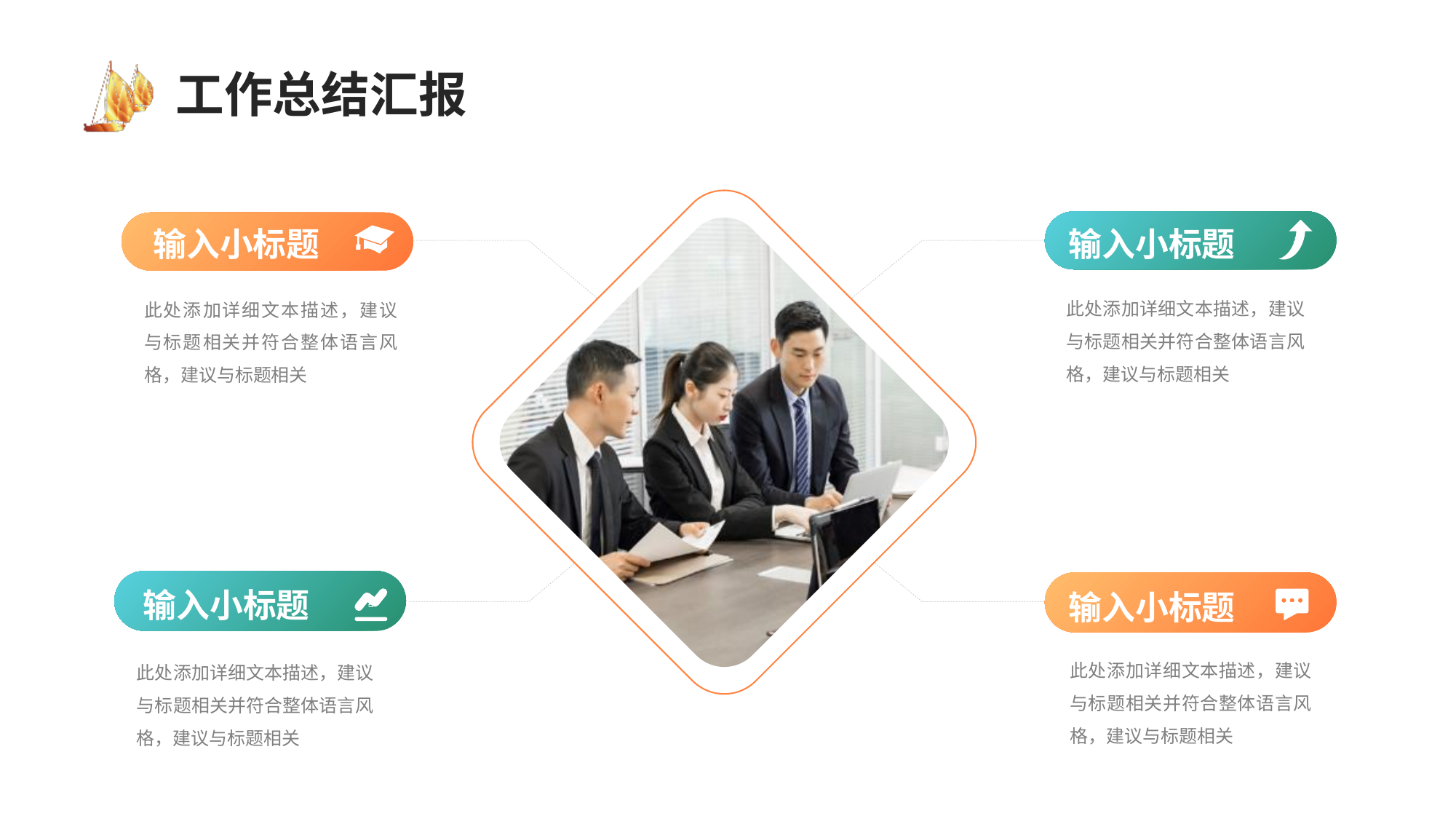

# 工作总结汇报

输入小标题
输入小标题

此处添加详细文本描述，建议与标题相关并符合整体语言风格，建议与标题相关
此处添加详细文本描述，建议与标题相关并符合整体语言风格，建议与标题相关
输入
标题

输入小标题
输入小标题

此处添加详细文本描述，建议与标题相关并符合整体语言风格，建议与标题相关
此处添加详细文本描述，建议与标题相关并符合整体语言风格，建议与标题相关